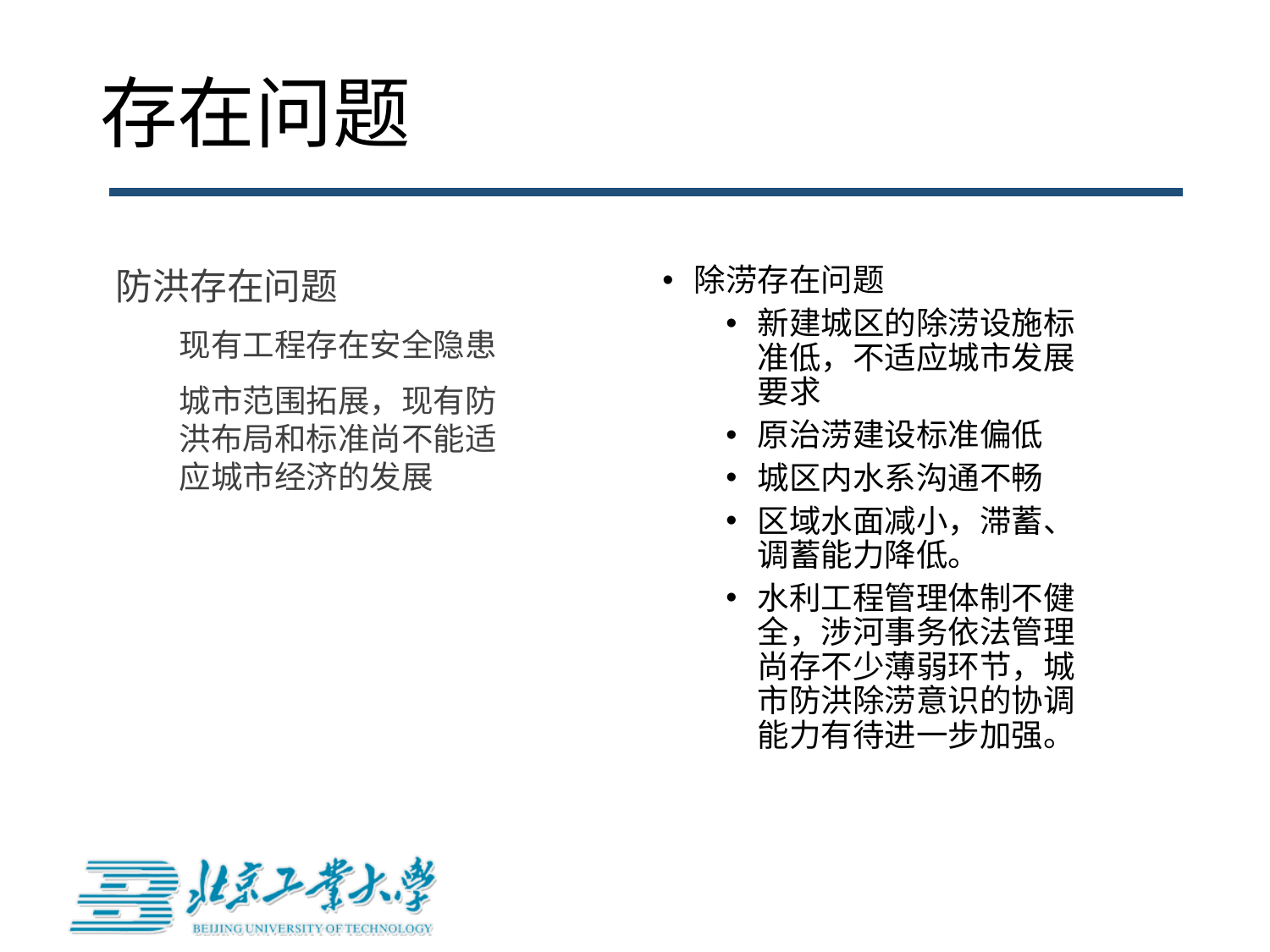

# 存在问题
防洪存在问题
现有工程存在安全隐患
城市范围拓展，现有防洪布局和标准尚不能适应城市经济的发展
除涝存在问题
新建城区的除涝设施标准低，不适应城市发展要求
原治涝建设标准偏低
城区内水系沟通不畅
区域水面减小，滞蓄、调蓄能力降低。
水利工程管理体制不健全，涉河事务依法管理尚存不少薄弱环节，城市防洪除涝意识的协调能力有待进一步加强。